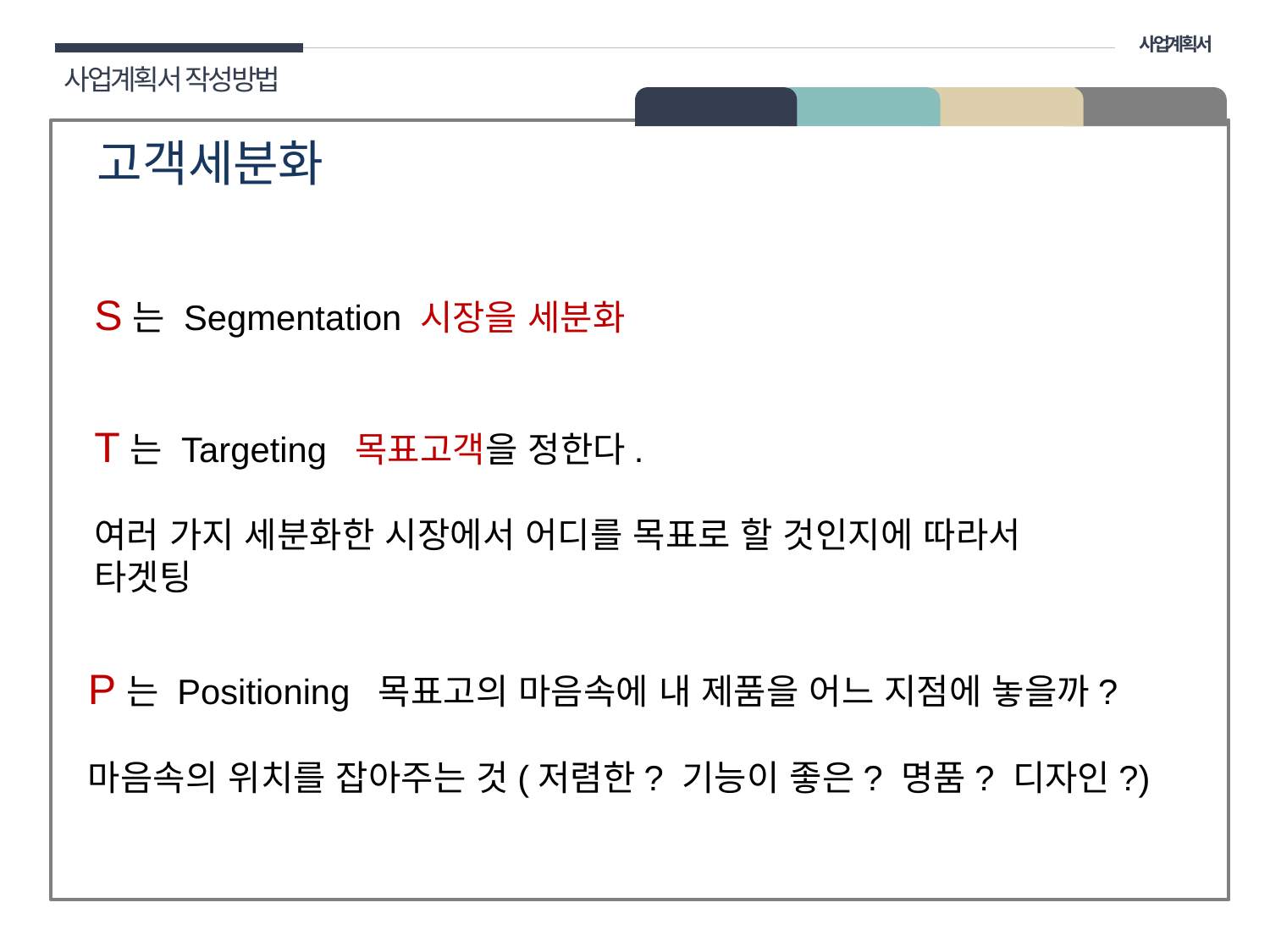

사업계획서
사업계획서 작성방법
01 개요

고객세분화
S는 Segmentation 시장을 세분화
T는 Targeting  목표고객을 정한다.

여러 가지 세분화한 시장에서 어디를 목표로 할 것인지에 따라서
타겟팅
P는 Positioning  목표고의 마음속에 내 제품을 어느 지점에 놓을까?

마음속의 위치를 잡아주는 것(저렴한? 기능이 좋은? 명품? 디자인?)